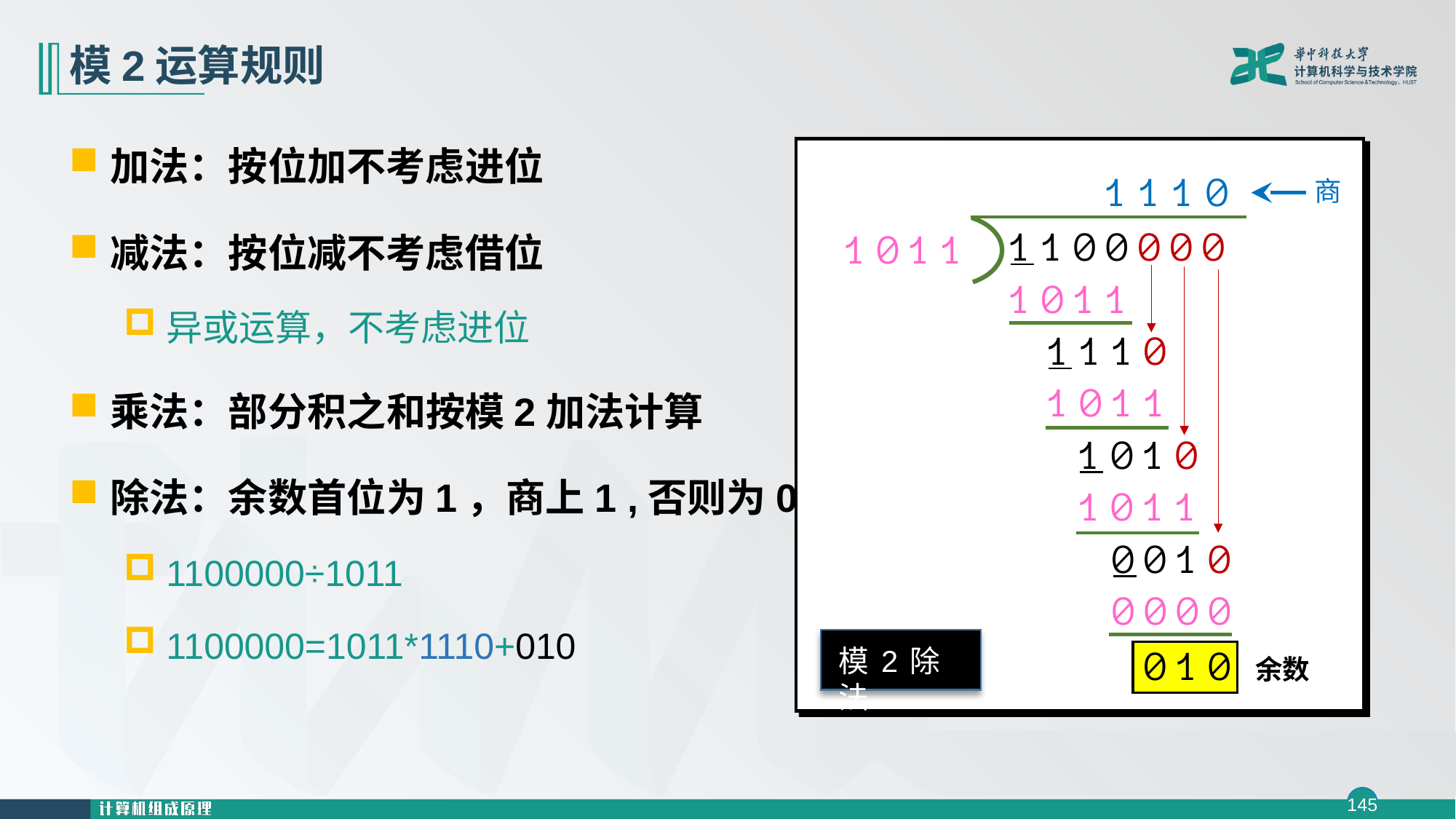

# 模2运算规则
加法：按位加不考虑进位
减法：按位减不考虑借位
异或运算，不考虑进位
乘法：部分积之和按模2加法计算
除法：余数首位为1，商上1 ,否则为0
1100000÷1011
1100000=1011*1110+010

模2除法
1
1
1
0
商
1100000

1011
1011
1110
1011
1010
1011
0010
0000
010

余数